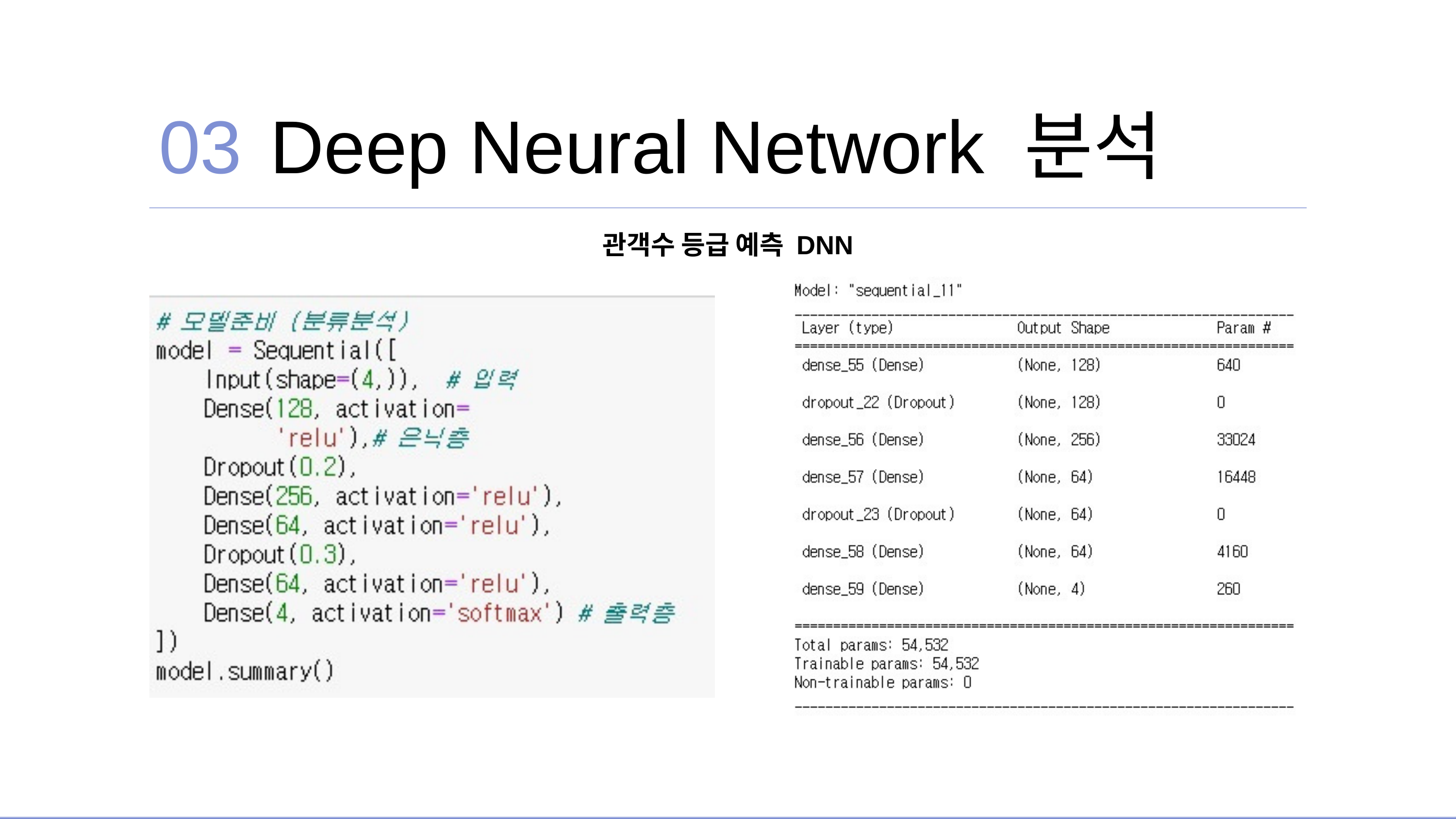

03
Deep Neural Network 분석

관객수 등급 예측 DNN